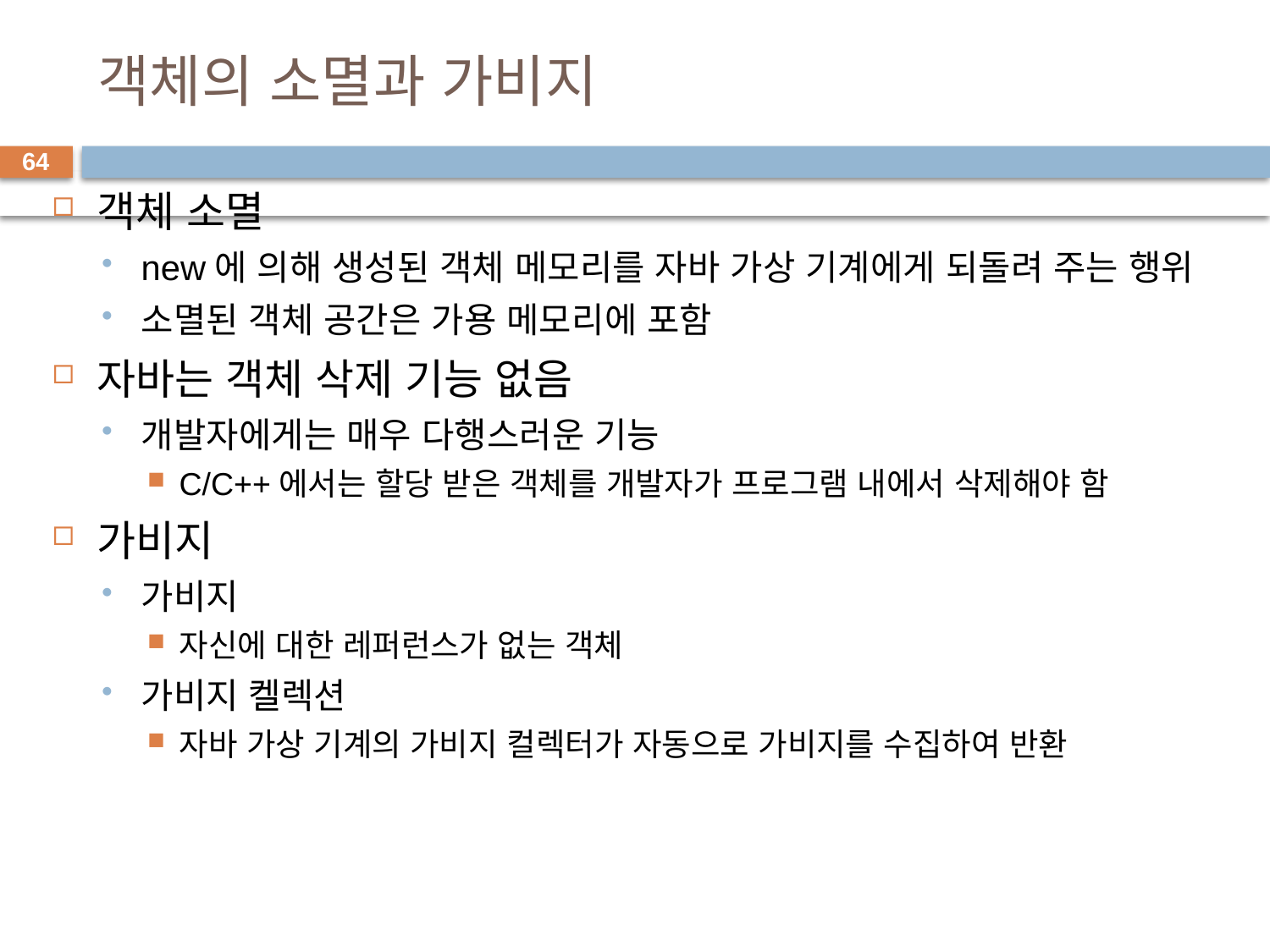

# 객체의 소멸과 가비지
64
객체 소멸
new에 의해 생성된 객체 메모리를 자바 가상 기계에게 되돌려 주는 행위
소멸된 객체 공간은 가용 메모리에 포함
자바는 객체 삭제 기능 없음
개발자에게는 매우 다행스러운 기능
C/C++에서는 할당 받은 객체를 개발자가 프로그램 내에서 삭제해야 함
가비지
가비지
자신에 대한 레퍼런스가 없는 객체
가비지 켈렉션
자바 가상 기계의 가비지 컬렉터가 자동으로 가비지를 수집하여 반환